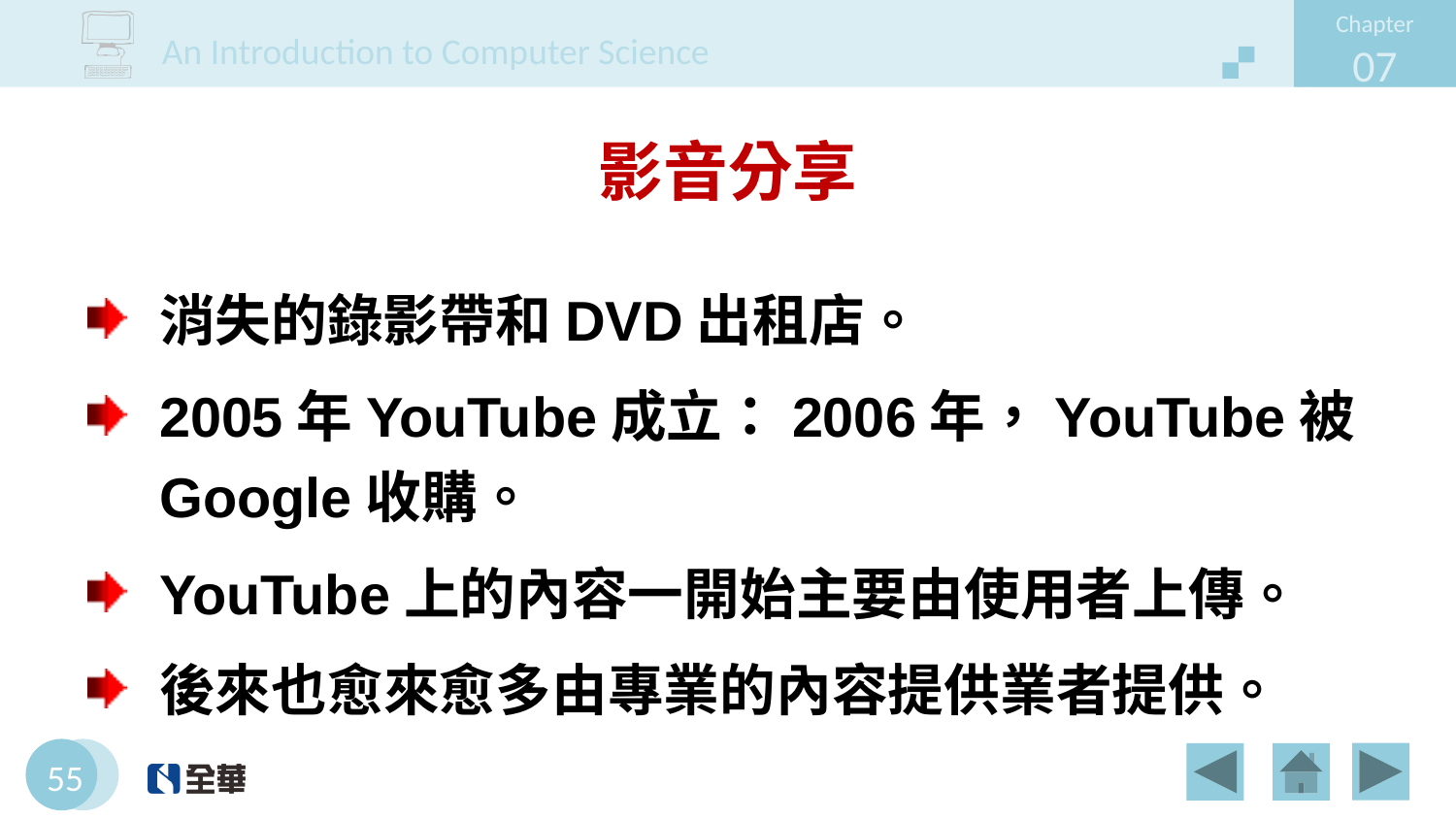

# 影音分享
消失的錄影帶和DVD出租店。
2005年YouTube成立：2006年，YouTube被Google收購。
YouTube上的內容一開始主要由使用者上傳。
後來也愈來愈多由專業的內容提供業者提供。